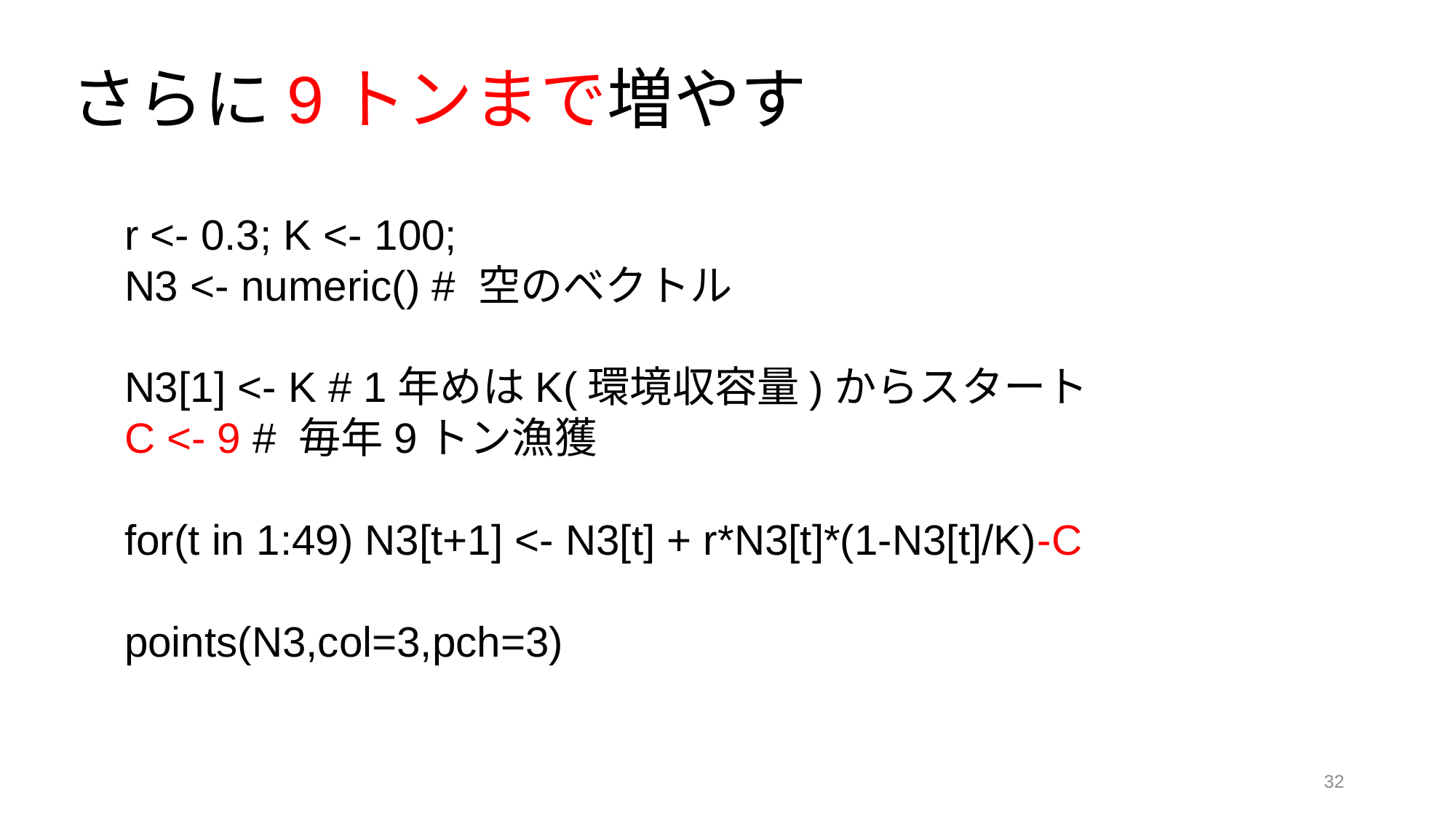

さらに9トンまで増やす
r <- 0.3; K <- 100;
N3 <- numeric() # 空のベクトル

N3[1] <- K # 1年めはK(環境収容量)からスタート
C <- 9 # 毎年9トン漁獲

for(t in 1:49) N3[t+1] <- N3[t] + r*N3[t]*(1-N3[t]/K)-C

points(N3,col=3,pch=3)
32